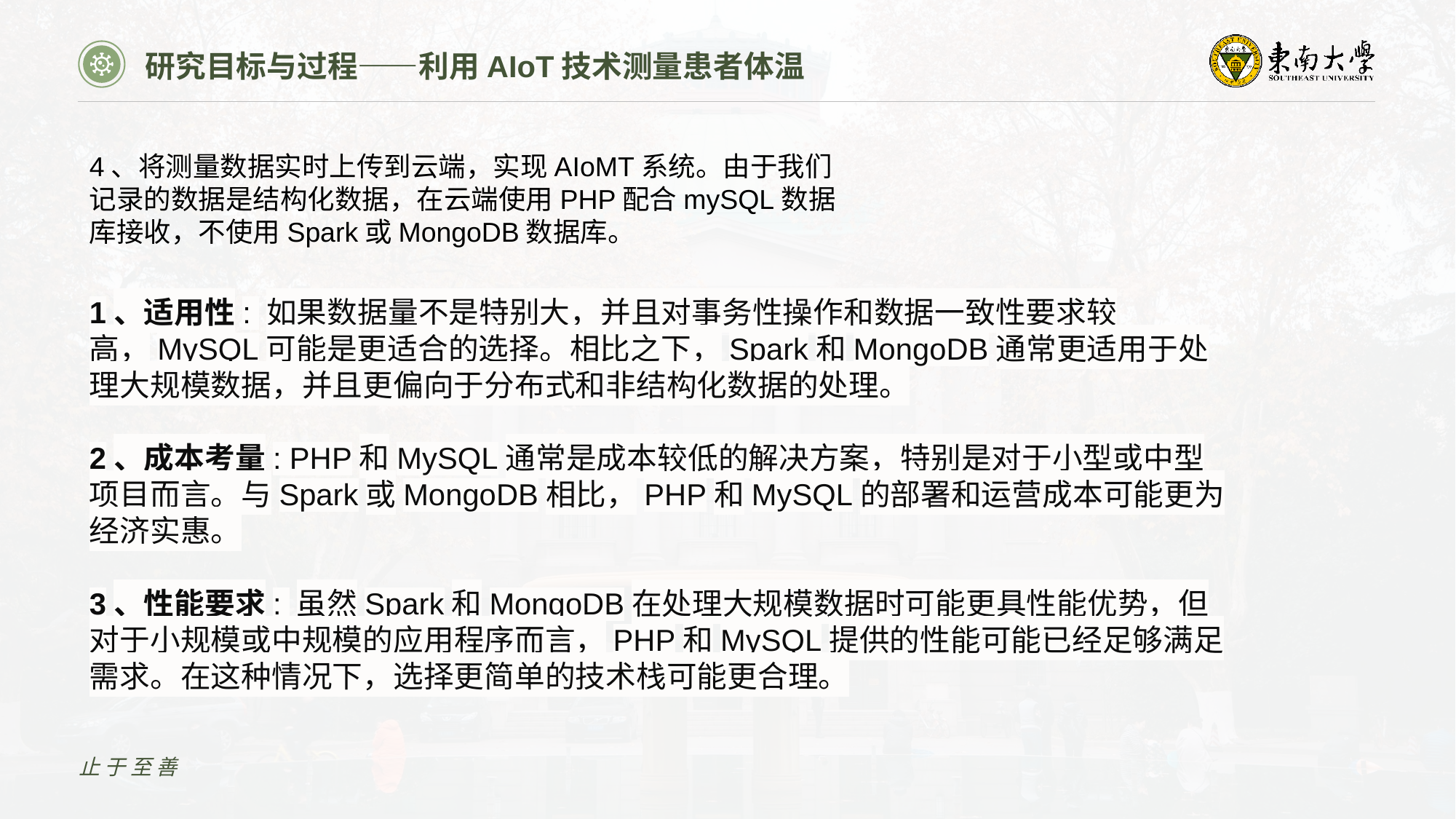

研究目标与过程——利用AIoT技术测量患者体温
4、将测量数据实时上传到云端，实现AIoMT系统。由于我们记录的数据是结构化数据，在云端使用PHP配合mySQL数据库接收，不使用Spark或MongoDB数据库。
1、适用性: 如果数据量不是特别大，并且对事务性操作和数据一致性要求较高，MySQL可能是更适合的选择。相比之下，Spark和MongoDB通常更适用于处理大规模数据，并且更偏向于分布式和非结构化数据的处理。

2、成本考量: PHP和MySQL通常是成本较低的解决方案，特别是对于小型或中型项目而言。与Spark或MongoDB相比，PHP和MySQL的部署和运营成本可能更为经济实惠。

3、性能要求: 虽然Spark和MongoDB在处理大规模数据时可能更具性能优势，但对于小规模或中规模的应用程序而言，PHP和MySQL提供的性能可能已经足够满足需求。在这种情况下，选择更简单的技术栈可能更合理。

止于至善